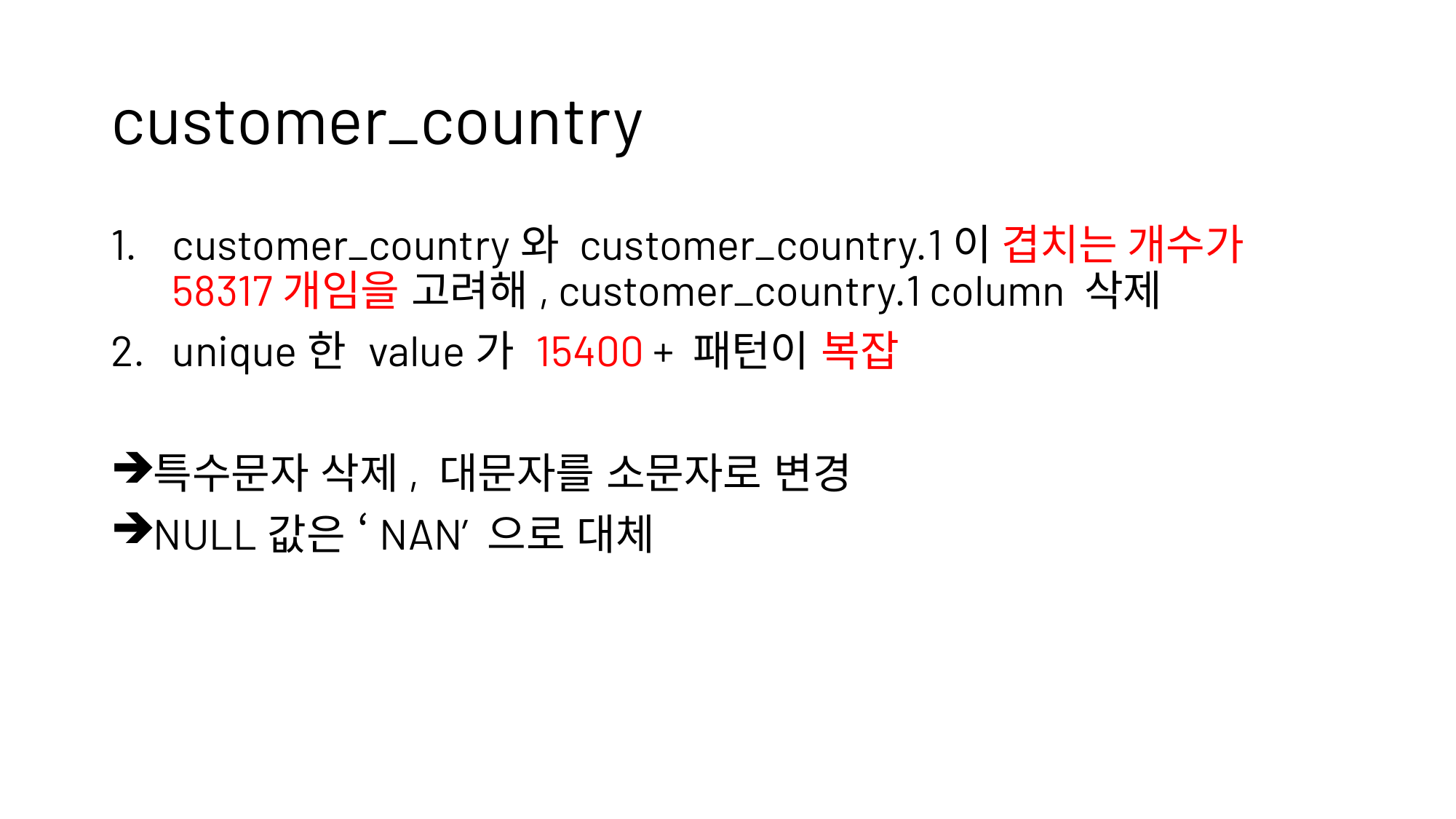

# customer_country
customer_country와 customer_country.1이 겹치는 개수가 58317개임을 고려해, customer_country.1 column 삭제
unique한 value가 15400 + 패턴이 복잡

특수문자 삭제, 대문자를 소문자로 변경
NULL값은 ‘NAN’ 으로 대체